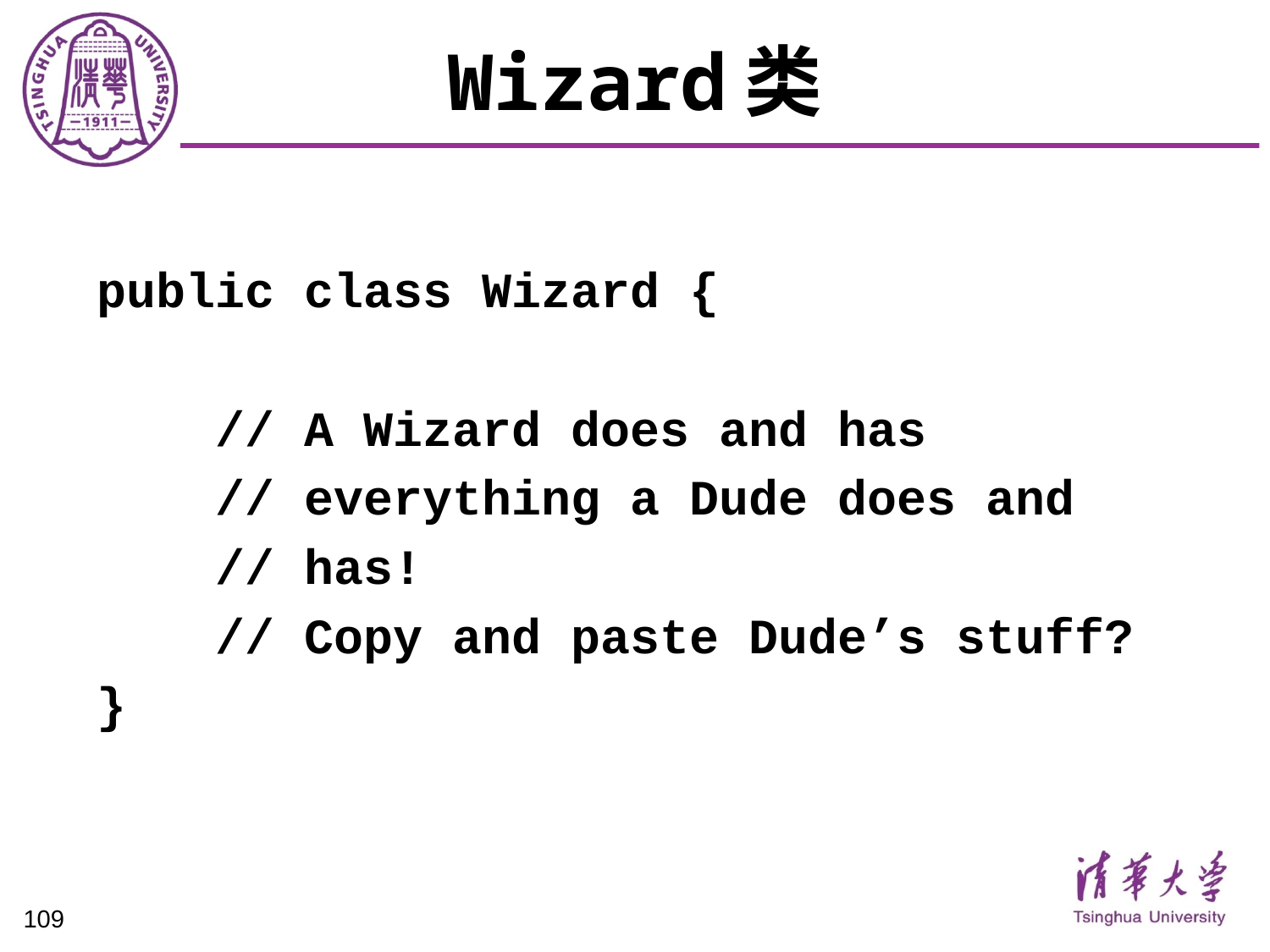

# Wizard类
public class Wizard {

    // A Wizard does and has
    // everything a Dude does and
    // has!
    // Copy and paste Dude’s stuff?
}
109